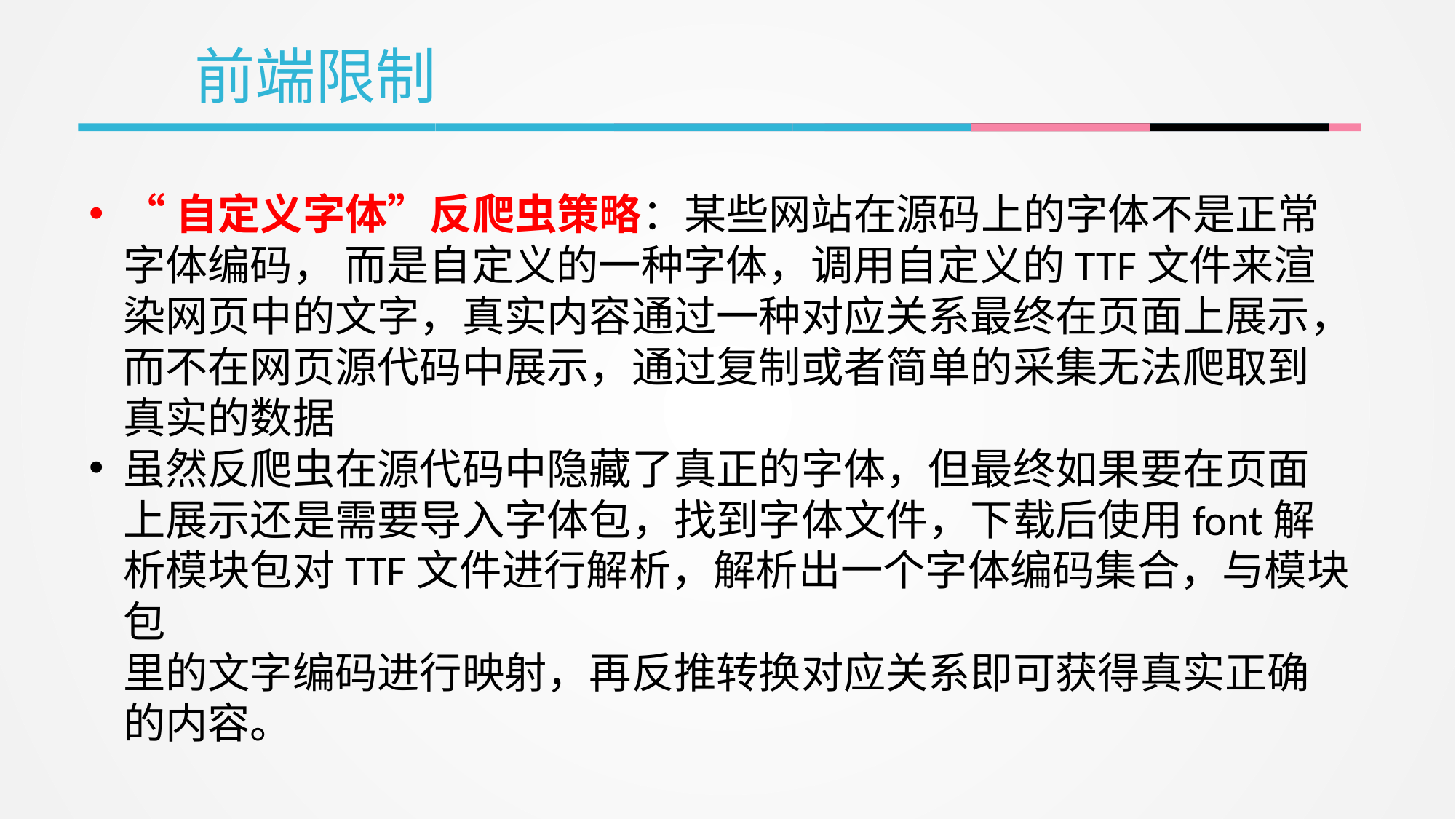

前端限制

“自定义字体”反爬虫策略：某些网站在源码上的字体不是正常字体编码， 而是自定义的一种字体，调用自定义的TTF文件来渲染网页中的文字，真实内容通过一种对应关系最终在页面上展示，而不在网页源代码中展示，通过复制或者简单的采集无法爬取到真实的数据
虽然反爬虫在源代码中隐藏了真正的字体，但最终如果要在页面上展示还是需要导入字体包，找到字体文件，下载后使用font解析模块包对TTF文件进行解析，解析出一个字体编码集合，与模块包
里的文字编码进行映射，再反推转换对应关系即可获得真实正确的内容。